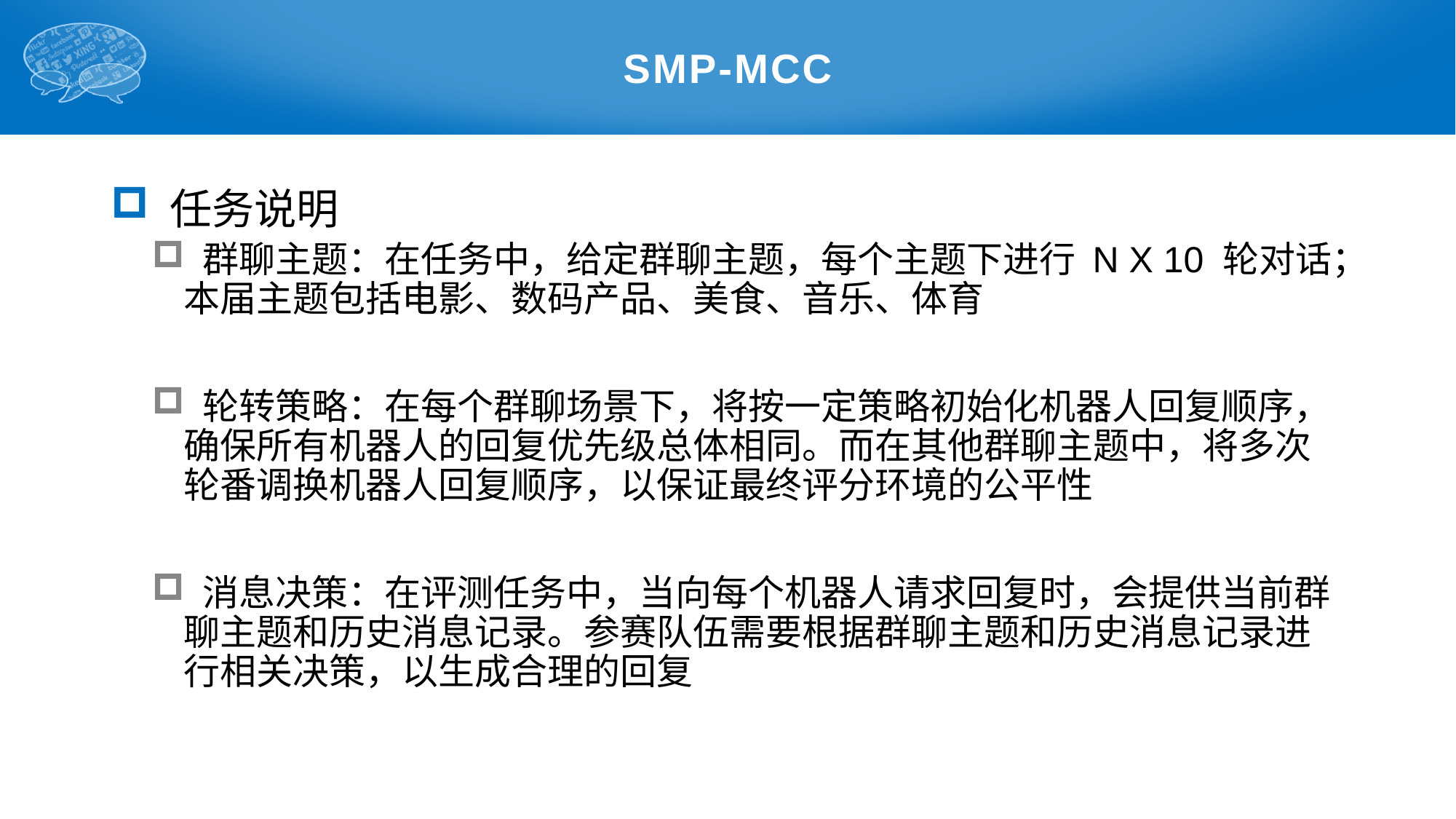

# SMP-MCC
 任务说明
 群聊主题：在任务中，给定群聊主题，每个主题下进行 N X 10 轮对话；本届主题包括电影、数码产品、美食、音乐、体育

 轮转策略：在每个群聊场景下，将按一定策略初始化机器人回复顺序，确保所有机器人的回复优先级总体相同。而在其他群聊主题中，将多次轮番调换机器人回复顺序，以保证最终评分环境的公平性

 消息决策：在评测任务中，当向每个机器人请求回复时，会提供当前群聊主题和历史消息记录。参赛队伍需要根据群聊主题和历史消息记录进行相关决策，以生成合理的回复